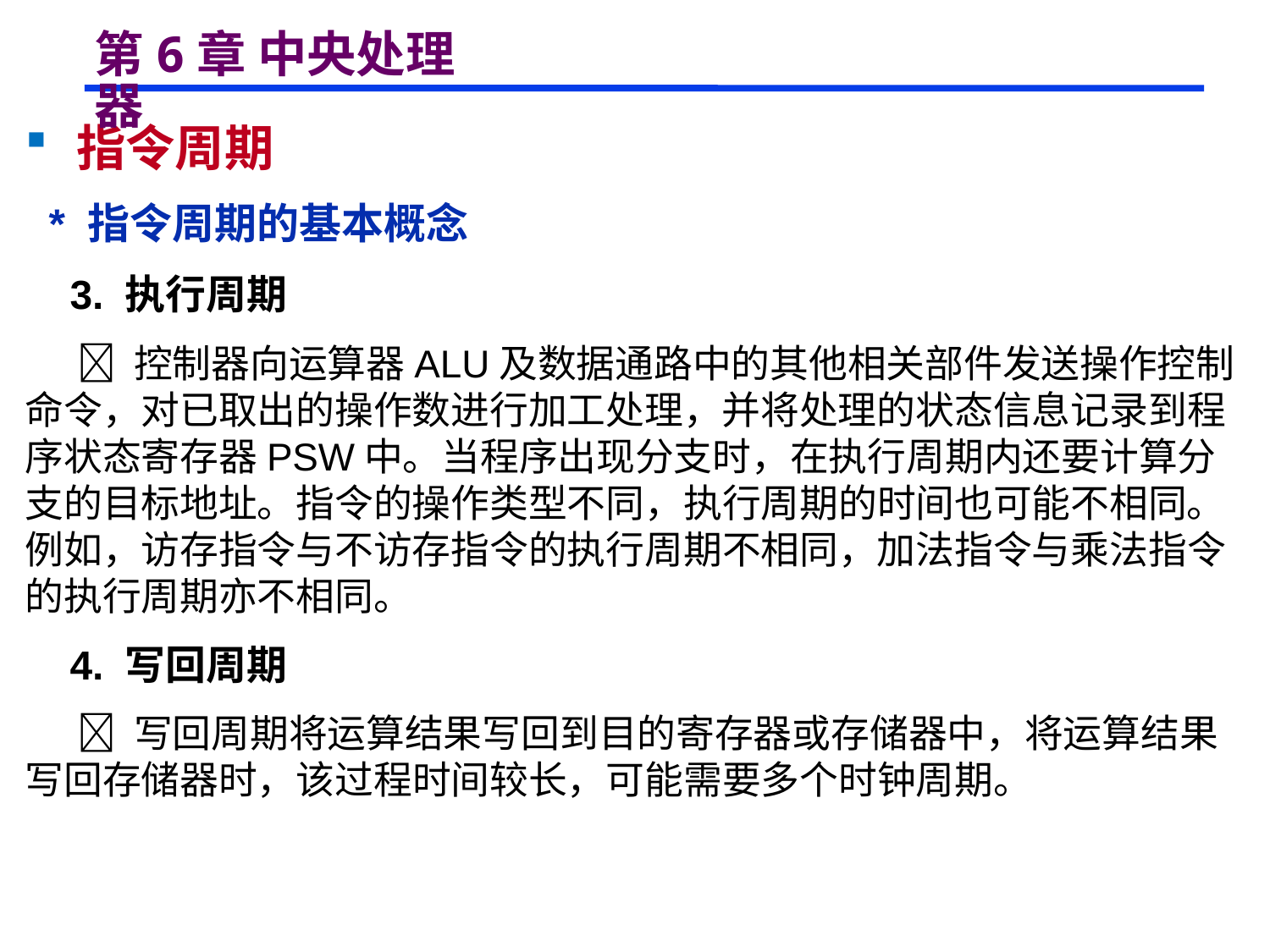

# 第6章 中央处理器
 指令周期
  * 指令周期的基本概念
    3. 执行周期
      • 控制器向运算器ALU及数据通路中的其他相关部件发送操作控制命令，对已取出的操作数进行加工处理，并将处理的状态信息记录到程序状态寄存器PSW中。当程序出现分支时，在执行周期内还要计算分支的目标地址。指令的操作类型不同，执行周期的时间也可能不相同。例如，访存指令与不访存指令的执行周期不相同，加法指令与乘法指令的执行周期亦不相同。
    4. 写回周期
      • 写回周期将运算结果写回到目的寄存器或存储器中，将运算结果写回存储器时，该过程时间较长，可能需要多个时钟周期。